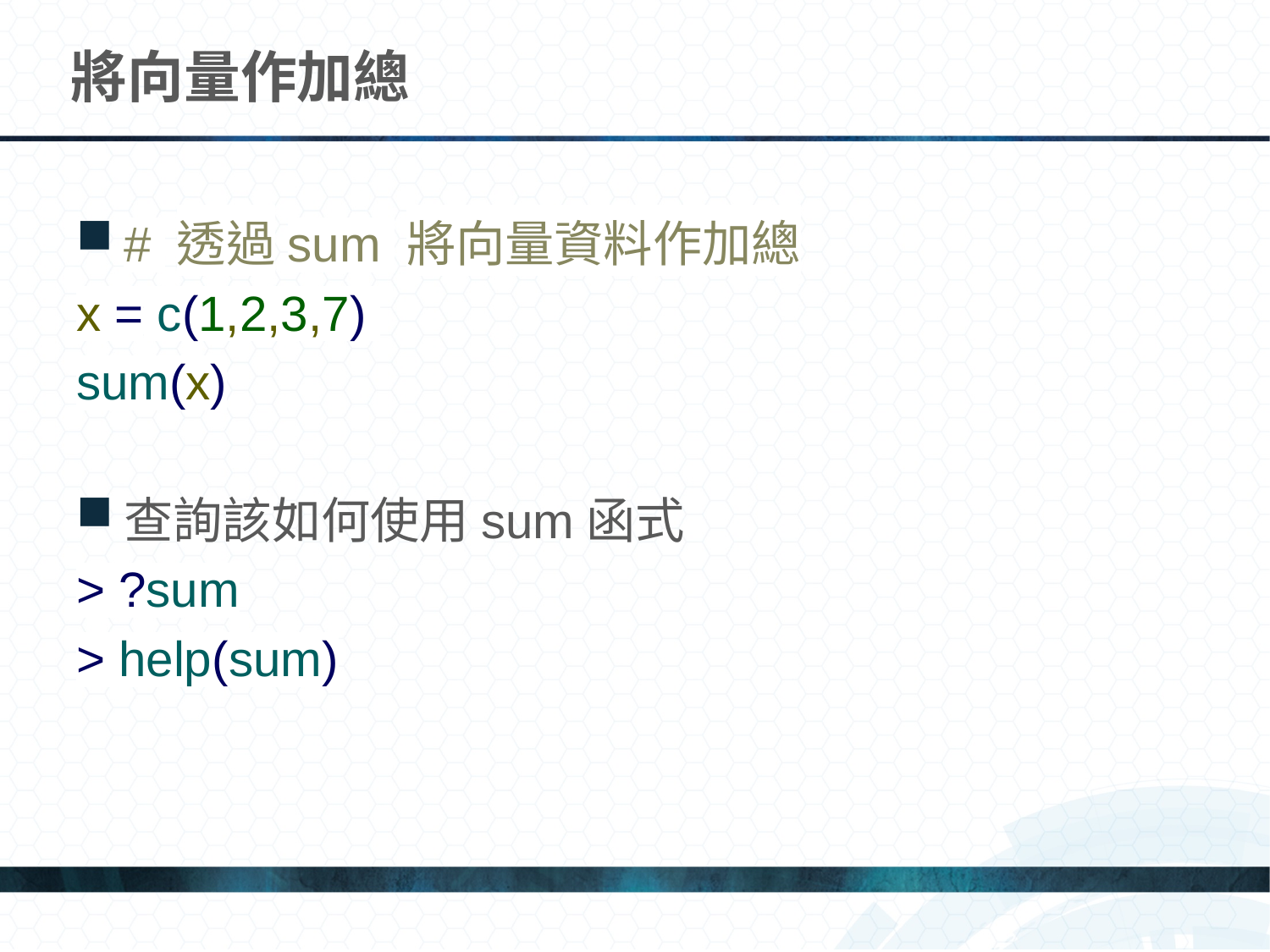

# 將向量作加總
# 透過sum 將向量資料作加總
x = c(1,2,3,7)
sum(x)

查詢該如何使用sum函式
> ?sum
> help(sum)